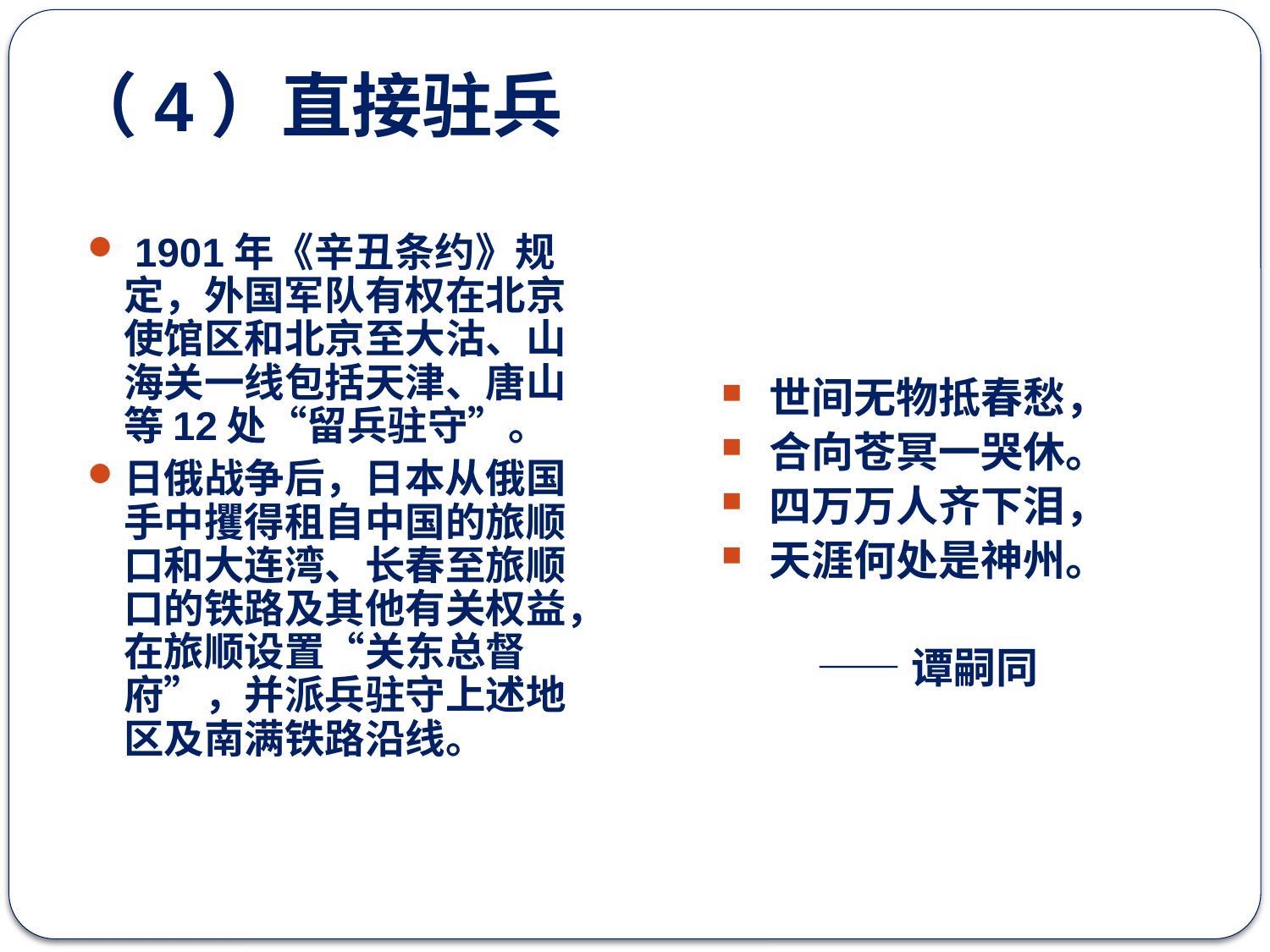

# （4）直接驻兵
 1901年《辛丑条约》规定，外国军队有权在北京使馆区和北京至大沽、山海关一线包括天津、唐山等12处“留兵驻守”。
日俄战争后，日本从俄国手中攫得租自中国的旅顺口和大连湾、长春至旅顺口的铁路及其他有关权益，在旅顺设置“关东总督府”，并派兵驻守上述地区及南满铁路沿线。
世间无物抵春愁，
合向苍冥一哭休。
四万万人齐下泪，
天涯何处是神州。

          ――谭嗣同